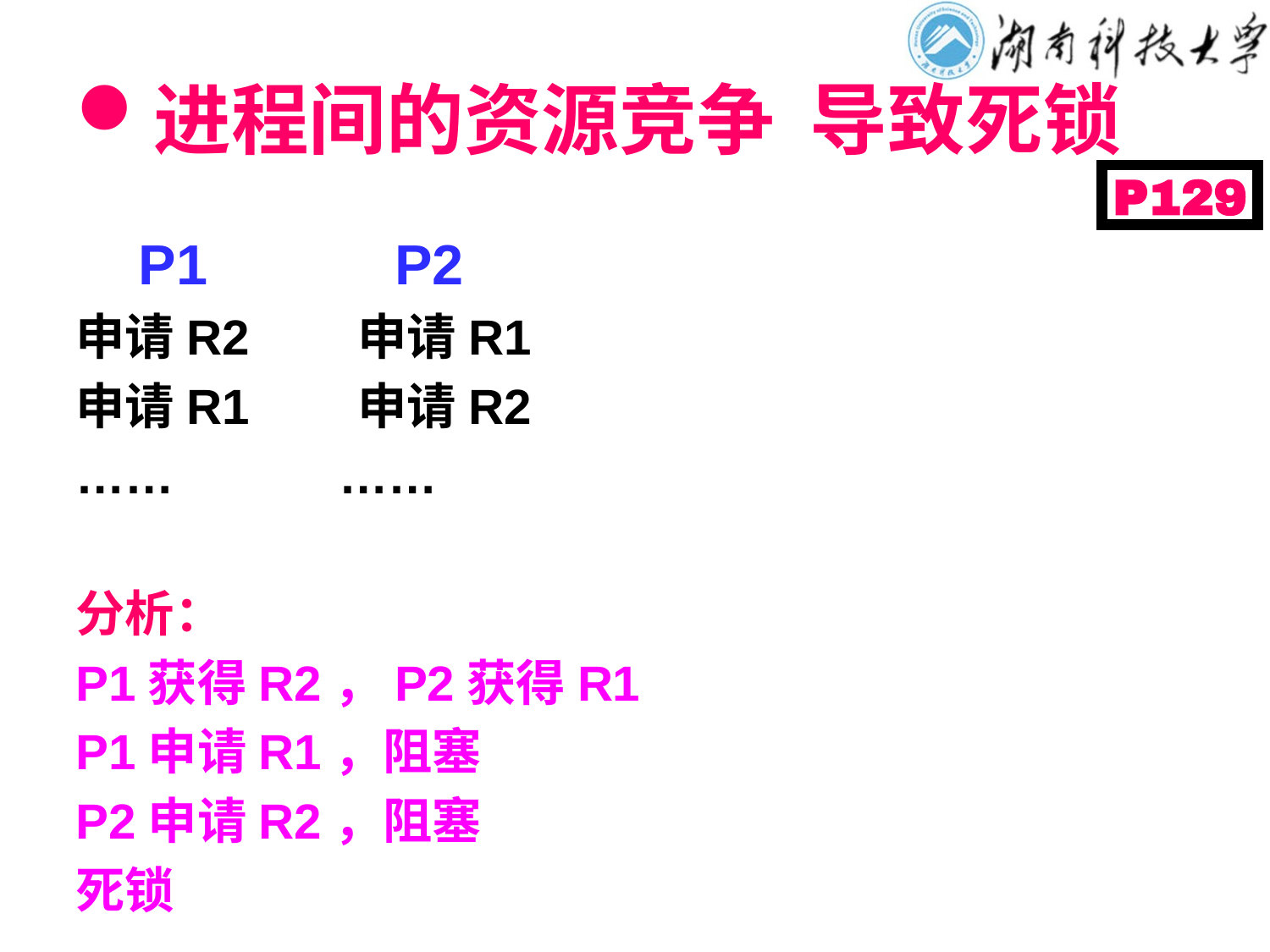

# 进程间的资源竞争  导致死锁
P129
    P1            P2
申请R2       申请R1
申请R1       申请R2
……            ……

分析：
P1获得R2，P2获得R1
P1申请R1，阻塞
P2申请R2，阻塞
死锁